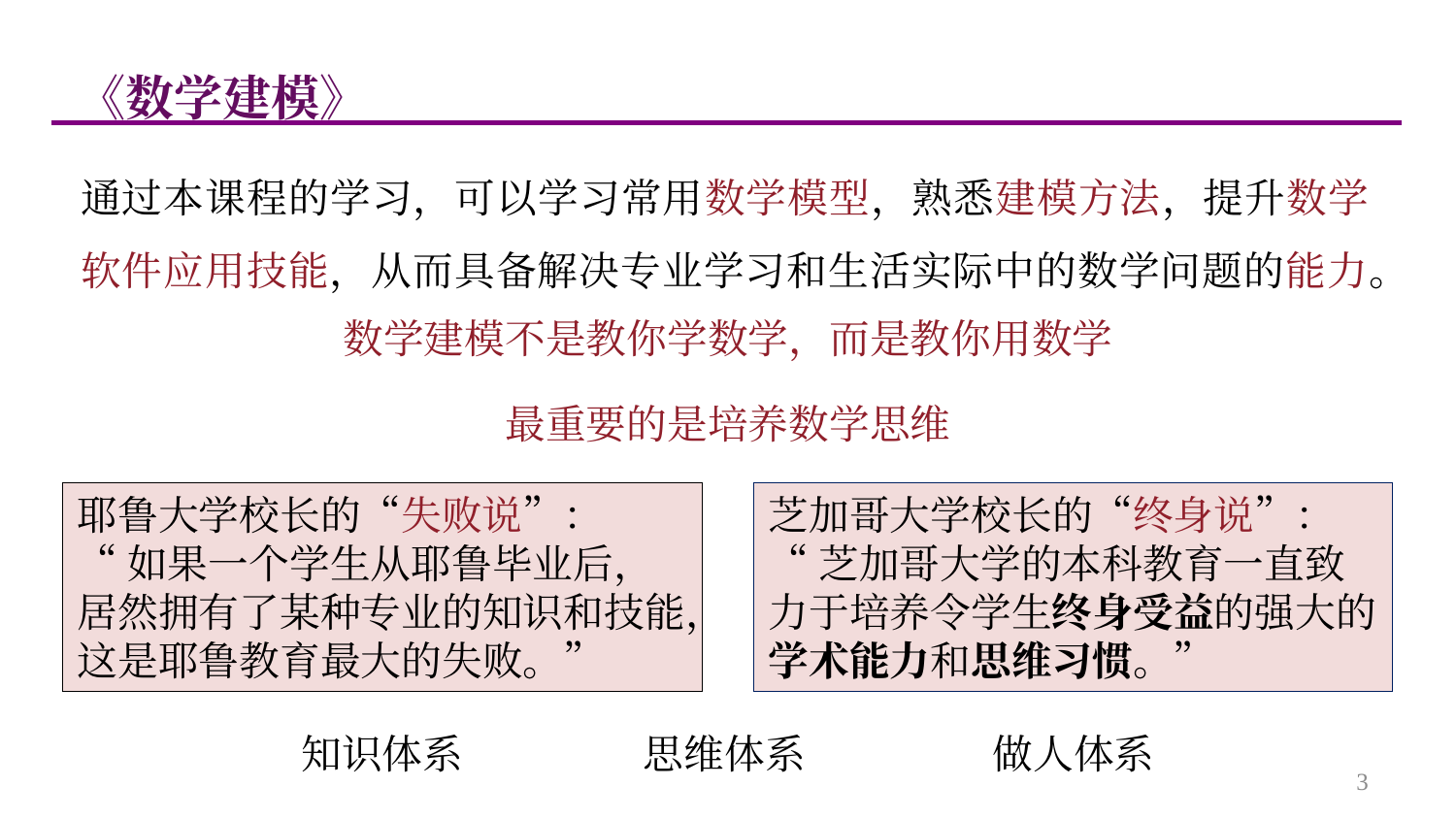

《数学建模》
通过本课程的学习，可以学习常用数学模型，熟悉建模方法，提升数学软件应用技能，从而具备解决专业学习和生活实际中的数学问题的能力。
数学建模不是教你学数学，而是教你用数学
最重要的是培养数学思维
耶鲁大学校长的“失败说”：
“如果一个学生从耶鲁毕业后，居然拥有了某种专业的知识和技能，这是耶鲁教育最大的失败。”
芝加哥大学校长的“终身说”：
“芝加哥大学的本科教育一直致力于培养令学生终身受益的强大的学术能力和思维习惯。”
知识体系
思维体系
做人体系
3